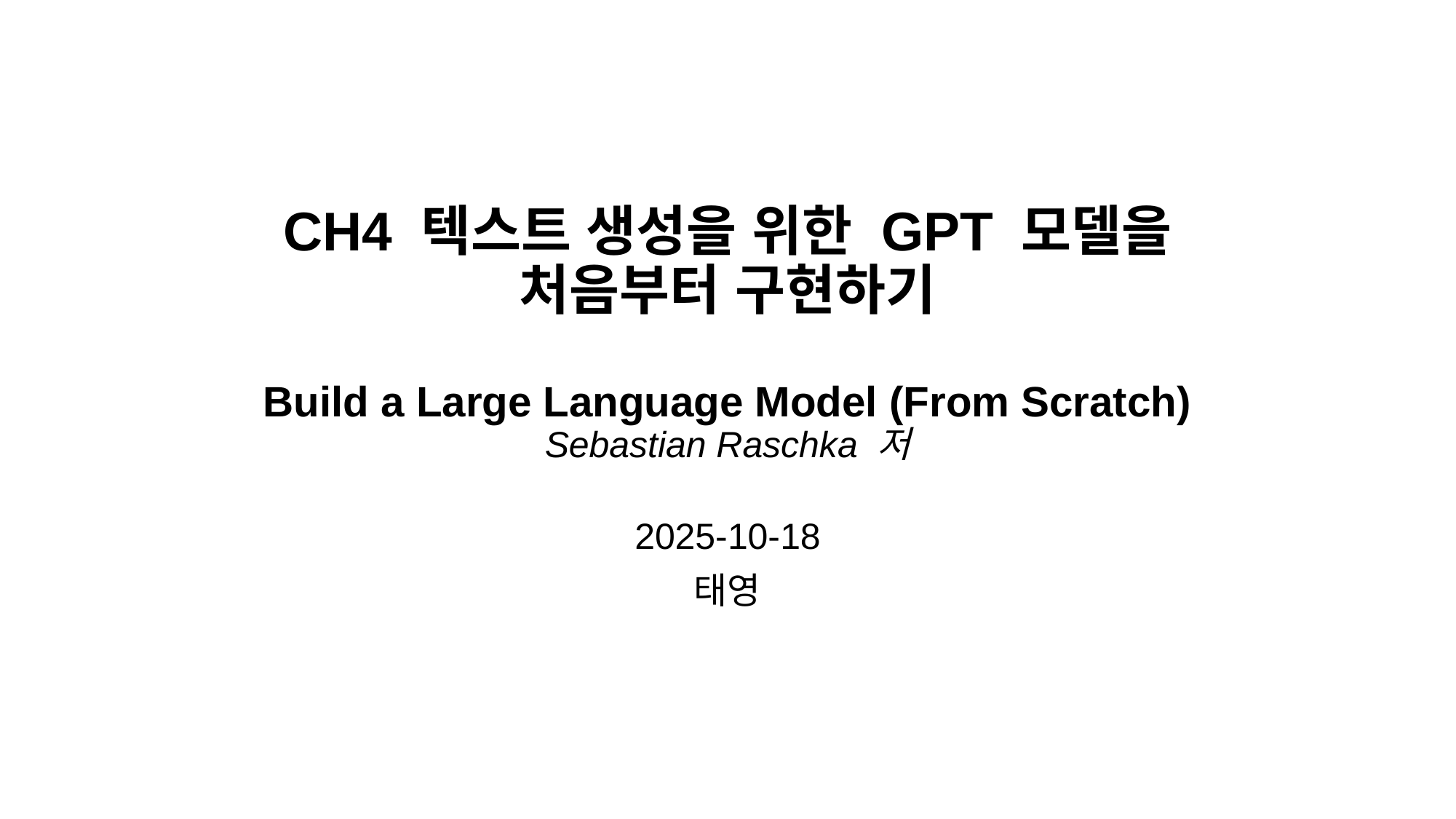

# CH4 텍스트 생성을 위한 GPT 모델을 처음부터 구현하기 Build a Large Language Model (From Scratch) Sebastian Raschka 저
2025-10-18
태영